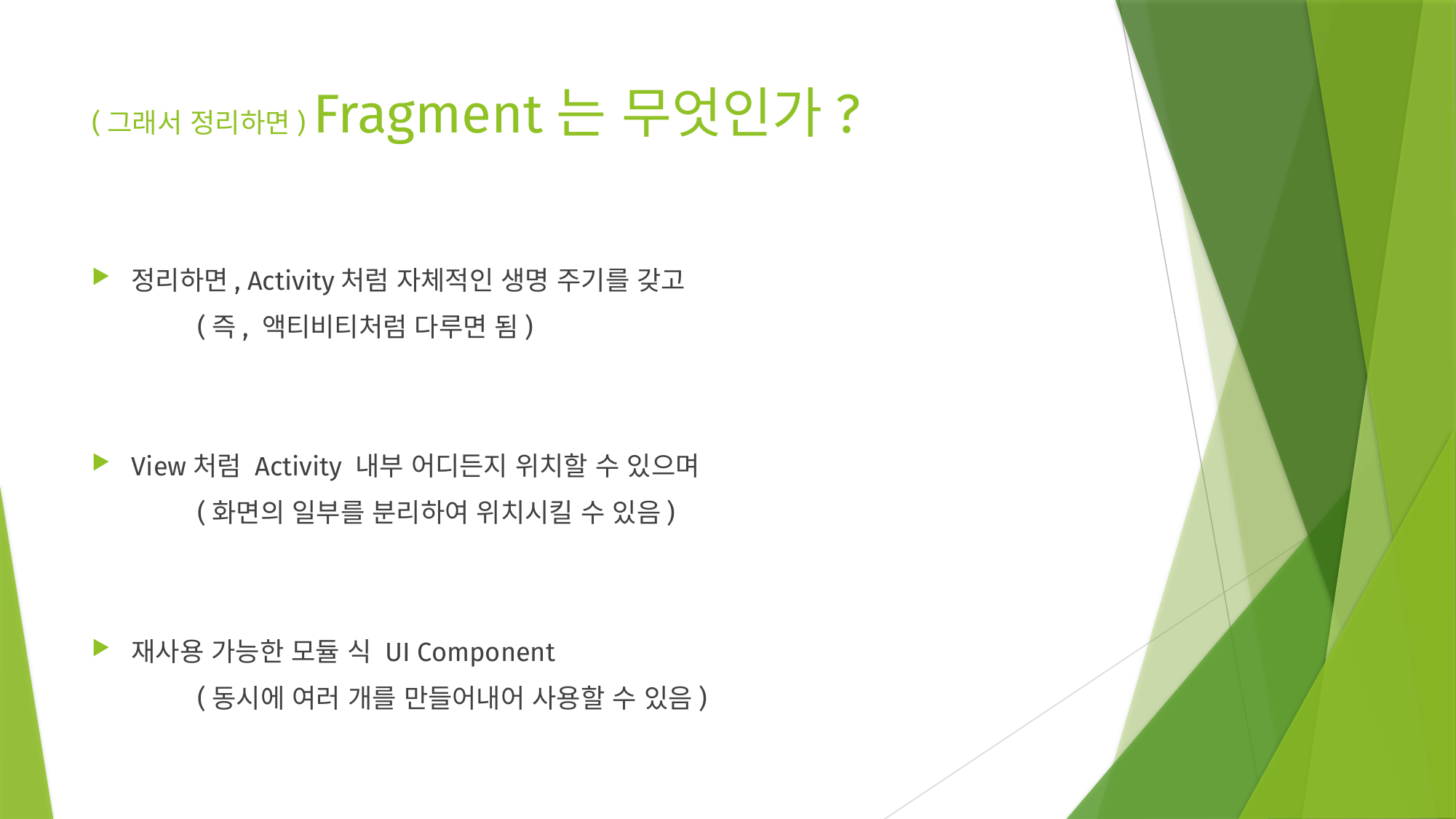

# (그래서 정리하면) Fragment는 무엇인가?
정리하면, Activity처럼 자체적인 생명 주기를 갖고
	(즉, 액티비티처럼 다루면 됨)

View처럼 Activity 내부 어디든지 위치할 수 있으며
	(화면의 일부를 분리하여 위치시킬 수 있음)

재사용 가능한 모듈 식 UI Component
	(동시에 여러 개를 만들어내어 사용할 수 있음)